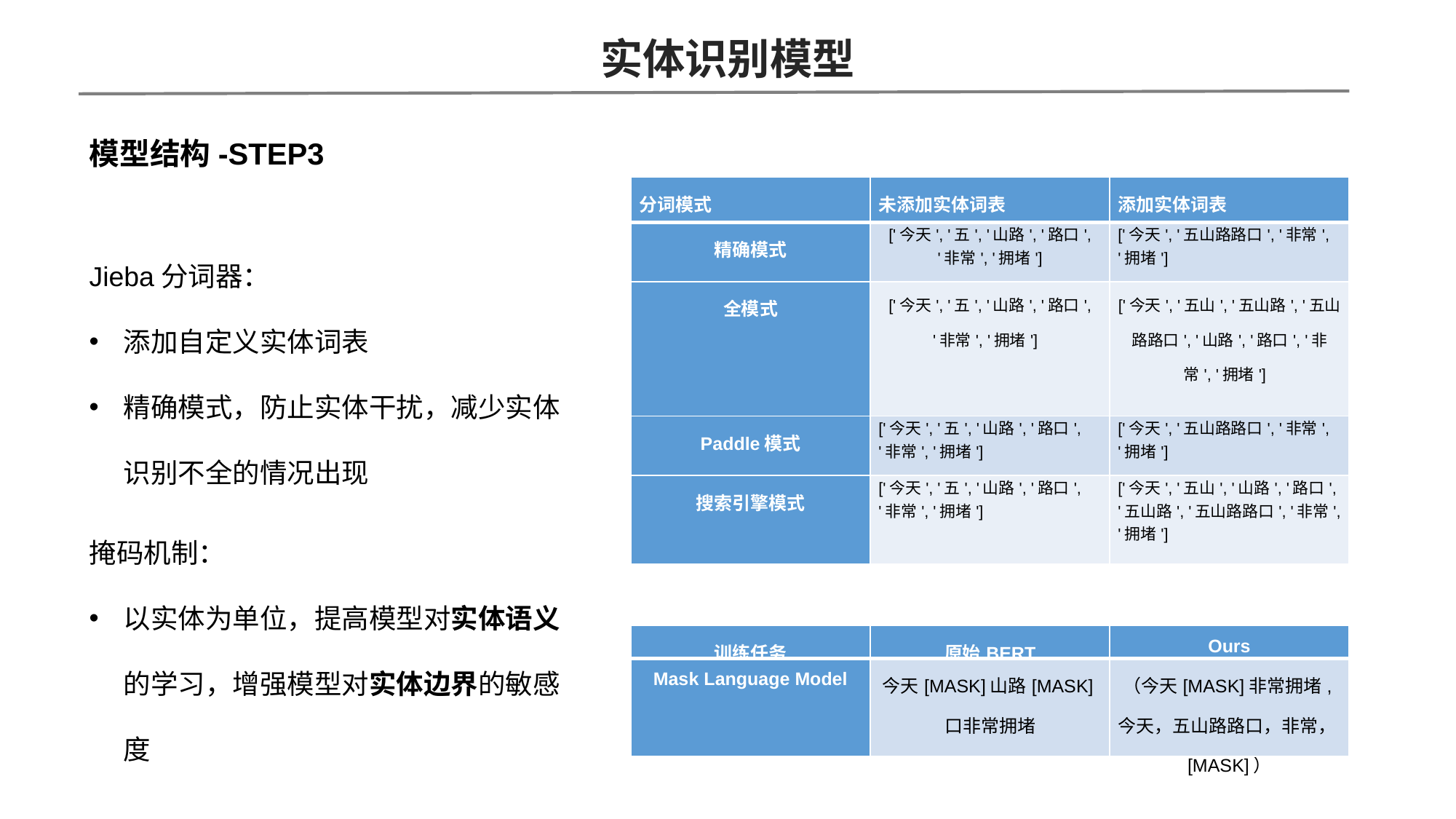

实体识别模型
模型结构-STEP3
| 分词模式 | 未添加实体词表 | 添加实体词表 |
| --- | --- | --- |
| 精确模式 | ['今天', '五', '山路', '路口', '非常', '拥堵'] | ['今天', '五山路路口', '非常', '拥堵'] |
| 全模式 | ['今天', '五', '山路', '路口', '非常', '拥堵'] | ['今天', '五山', '五山路', '五山路路口', '山路', '路口', '非常', '拥堵'] |
| Paddle模式 | ['今天', '五', '山路', '路口', '非常', '拥堵'] | ['今天', '五山路路口', '非常', '拥堵'] |
| 搜索引擎模式 | ['今天', '五', '山路', '路口', '非常', '拥堵'] | ['今天', '五山', '山路', '路口', '五山路', '五山路路口', '非常', '拥堵'] |
Jieba分词器：
添加自定义实体词表
精确模式，防止实体干扰，减少实体识别不全的情况出现
掩码机制：
以实体为单位，提高模型对实体语义的学习，增强模型对实体边界的敏感度
| 训练任务 | 原始BERT | Ours |
| --- | --- | --- |
| Mask Language Model | 今天[MASK]山路[MASK]口非常拥堵 | （今天[MASK]非常拥堵,今天，五山路路口，非常，[MASK]） |